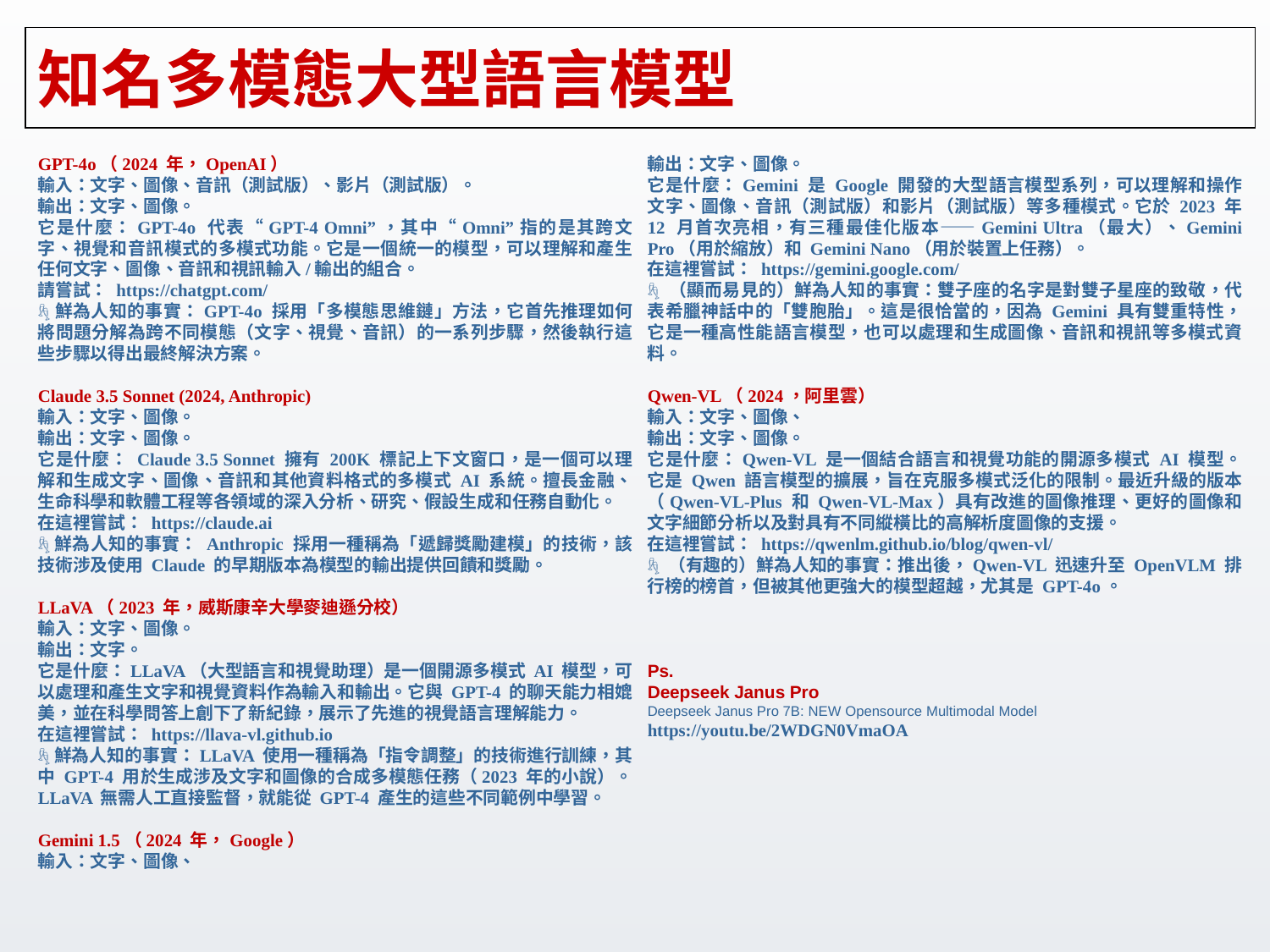

# 知名多模態大型語言模型
GPT-4o（2024 年，OpenAI）
輸入：文字、圖像、音訊（測試版）、影片（測試版）。
輸出：文字、圖像。
它是什麼：GPT-4o 代表“GPT-4 Omni”，其中“Omni”指的是其跨文字、視覺和音訊模式的多模式功能。它是一個統一的模型，可以理解和產生任何文字、圖像、音訊和視訊輸入/輸出的組合。
請嘗試： https://chatgpt.com/
🥂鮮為人知的事實：GPT-4o 採用「多模態思維鏈」方法，它首先推理如何將問題分解為跨不同模態（文字、視覺、音訊）的一系列步驟，然後執行這些步驟以得出最終解決方案。

Claude 3.5 Sonnet (2024, Anthropic)
輸入：文字、圖像。
輸出：文字、圖像。
它是什麼： Claude 3.5 Sonnet 擁有 200K 標記上下文窗口，是一個可以理解和生成文字、圖像、音訊和其他資料格式的多模式 AI 系統。擅長金融、生命科學和軟體工程等各領域的深入分析、研究、假設生成和任務自動化。
在這裡嘗試： https://claude.ai
🥂鮮為人知的事實： Anthropic 採用一種稱為「遞歸獎勵建模」的技術，該技術涉及使用 Claude 的早期版本為模型的輸出提供回饋和獎勵。

LLaVA（2023 年，威斯康辛大學麥迪遜分校）
輸入：文字、圖像。
輸出：文字。
它是什麼：LLaVA（大型語言和視覺助理）是一個開源多模式 AI 模型，可以處理和產生文字和視覺資料作為輸入和輸出。它與 GPT-4 的聊天能力相媲美，並在科學問答上創下了新紀錄，展示了先進的視覺語言理解能力。
在這裡嘗試： https://llava-vl.github.io
🥂鮮為人知的事實：LLaVA 使用一種稱為「指令調整」的技術進行訓練，其中 GPT-4 用於生成涉及文字和圖像的合成多模態任務（2023 年的小說）。 LLaVA 無需人工直接監督，就能從 GPT-4 產生的這些不同範例中學習。

Gemini 1.5（2024 年，Google）
輸入：文字、圖像、
輸出：文字、圖像。
它是什麼：Gemini 是 Google 開發的大型語言模型系列，可以理解和操作文字、圖像、音訊（測試版）和影片（測試版）等多種模式。它於 2023 年 12 月首次亮相，有三種最佳化版本——Gemini Ultra（最大）、Gemini Pro（用於縮放）和 Gemini Nano（用於裝置上任務）。
在這裡嘗試： https://gemini.google.com/
🥂 （顯而易見的）鮮為人知的事實：雙子座的名字是對雙子星座的致敬，代表希臘神話中的「雙胞胎」。這是很恰當的，因為 Gemini 具有雙重特性，它是一種高性能語言模型，也可以處理和生成圖像、音訊和視訊等多模式資料。

Qwen-VL（2024，阿里雲）
輸入：文字、圖像、
輸出：文字、圖像。
它是什麼：Qwen-VL 是一個結合語言和視覺功能的開源多模式 AI 模型。它是 Qwen 語言模型的擴展，旨在克服多模式泛化的限制。最近升級的版本（Qwen-VL-Plus 和 Qwen-VL-Max）具有改進的圖像推理、更好的圖像和文字細節分析以及對具有不同縱橫比的高解析度圖像的支援。
在這裡嘗試： https://qwenlm.github.io/blog/qwen-vl/
🥂 （有趣的）鮮為人知的事實：推出後，Qwen-VL 迅速升至 OpenVLM 排行榜的榜首，但被其他更強大的模型超越，尤其是 GPT-4o。

Ps.
Deepseek Janus Pro
Deepseek Janus Pro 7B: NEW Opensource Multimodal Model
https://youtu.be/2WDGN0VmaOA